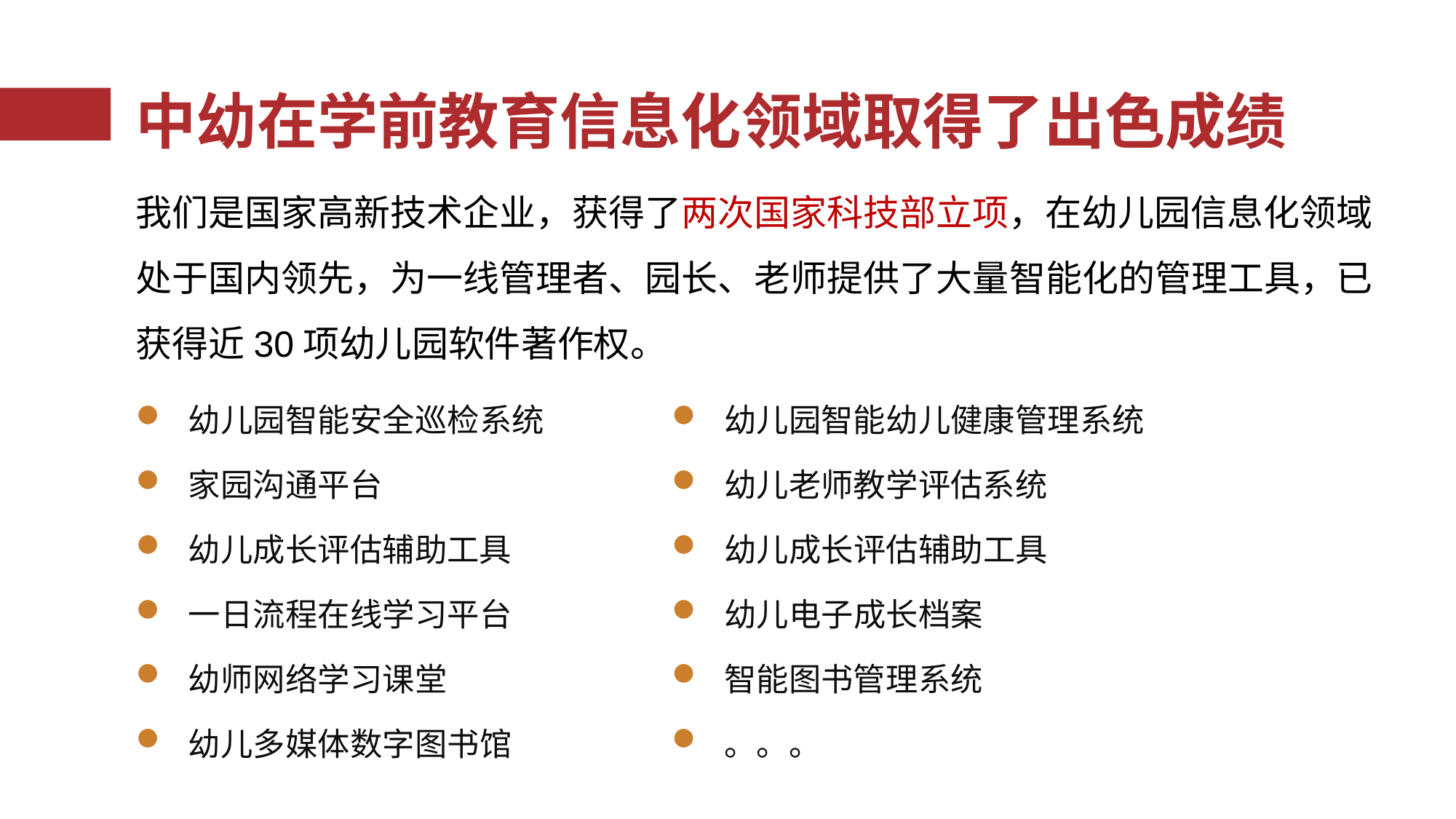

中幼在学前教育信息化领域取得了出色成绩

我们是国家高新技术企业，获得了两次国家科技部立项，在幼儿园信息化领域处于国内领先，为一线管理者、园长、老师提供了大量智能化的管理工具，已获得近30项幼儿园软件著作权。
幼儿园智能安全巡检系统
家园沟通平台
幼儿成长评估辅助工具
一日流程在线学习平台
幼师网络学习课堂
幼儿多媒体数字图书馆
幼儿园智能幼儿健康管理系统
幼儿老师教学评估系统
幼儿成长评估辅助工具
幼儿电子成长档案
智能图书管理系统
。。。